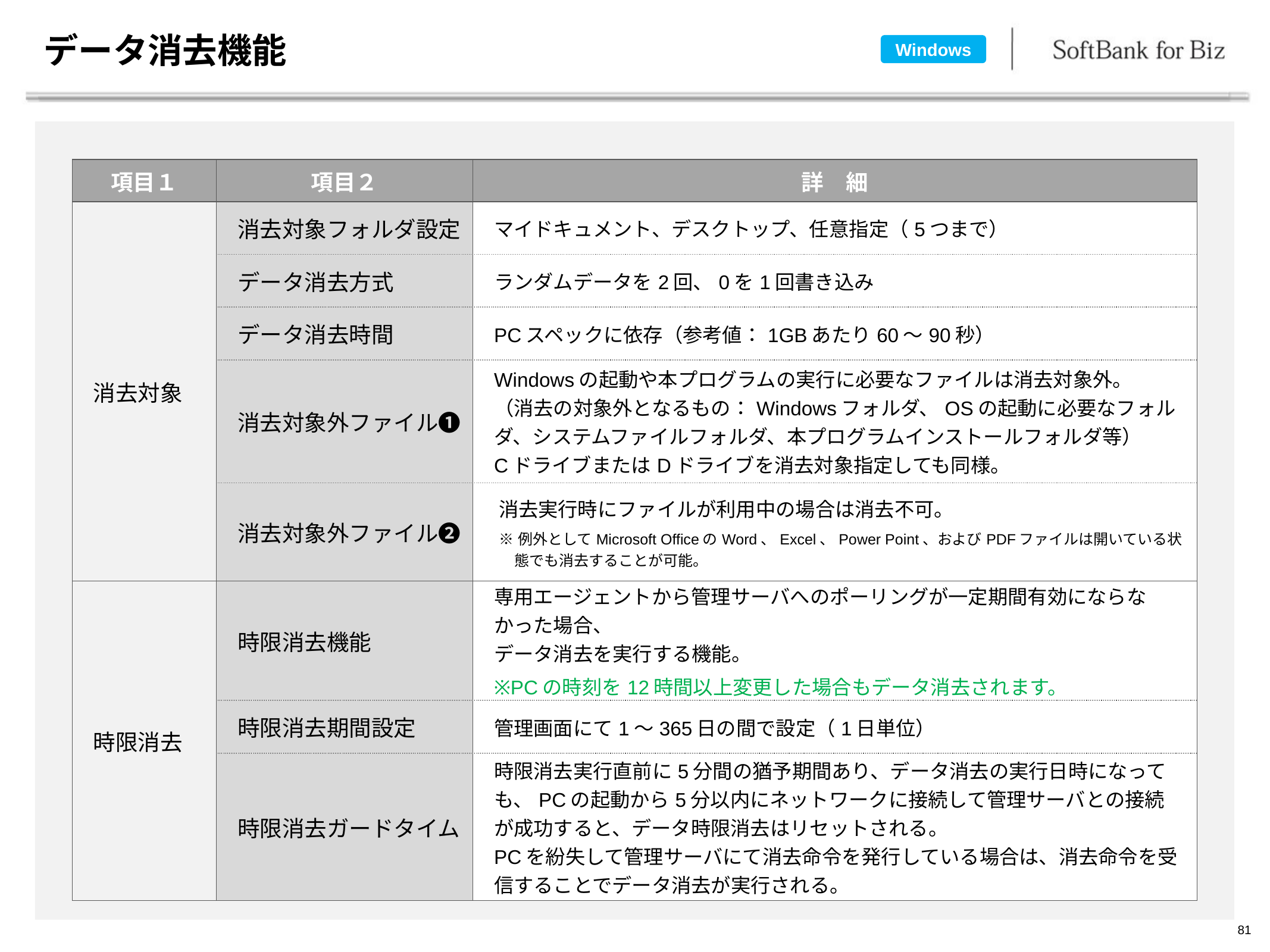

# データ消去機能
Windows
| 項目１ | 項目２ | 詳　細 |
| --- | --- | --- |
| 消去対象 | 消去対象フォルダ設定 | マイドキュメント、デスクトップ、任意指定（5つまで） |
|  | データ消去方式 | ランダムデータを2回、0を1回書き込み |
|  | データ消去時間 | PCスペックに依存（参考値：1GBあたり60～90秒） |
|  | 消去対象外ファイル❶ | Windowsの起動や本プログラムの実行に必要なファイルは消去対象外。 （消去の対象外となるもの：Windowsフォルダ、OSの起動に必要なフォルダ、システムファイルフォルダ、本プログラムインストールフォルダ等） CドライブまたはDドライブを消去対象指定しても同様。 |
|  | 消去対象外ファイル❷ | 消去実行時にファイルが利用中の場合は消去不可。 ※例外としてMicrosoft OfficeのWord、Excel、Power Point、およびPDFファイルは開いている状態でも消去することが可能。 |
| 時限消去 | 時限消去機能 | 専用エージェントから管理サーバへのポーリングが一定期間有効にならなかった場合、 データ消去を実行する機能。 ※PCの時刻を12時間以上変更した場合もデータ消去されます。 |
|  | 時限消去期間設定 | 管理画面にて1～365日の間で設定（1日単位） |
|  | 時限消去ガードタイム | 時限消去実行直前に5分間の猶予期間あり、データ消去の実行日時になっても、PCの起動から5分以内にネットワークに接続して管理サーバとの接続が成功すると、データ時限消去はリセットされる。 PCを紛失して管理サーバにて消去命令を発行している場合は、消去命令を受信することでデータ消去が実行される。 |
81